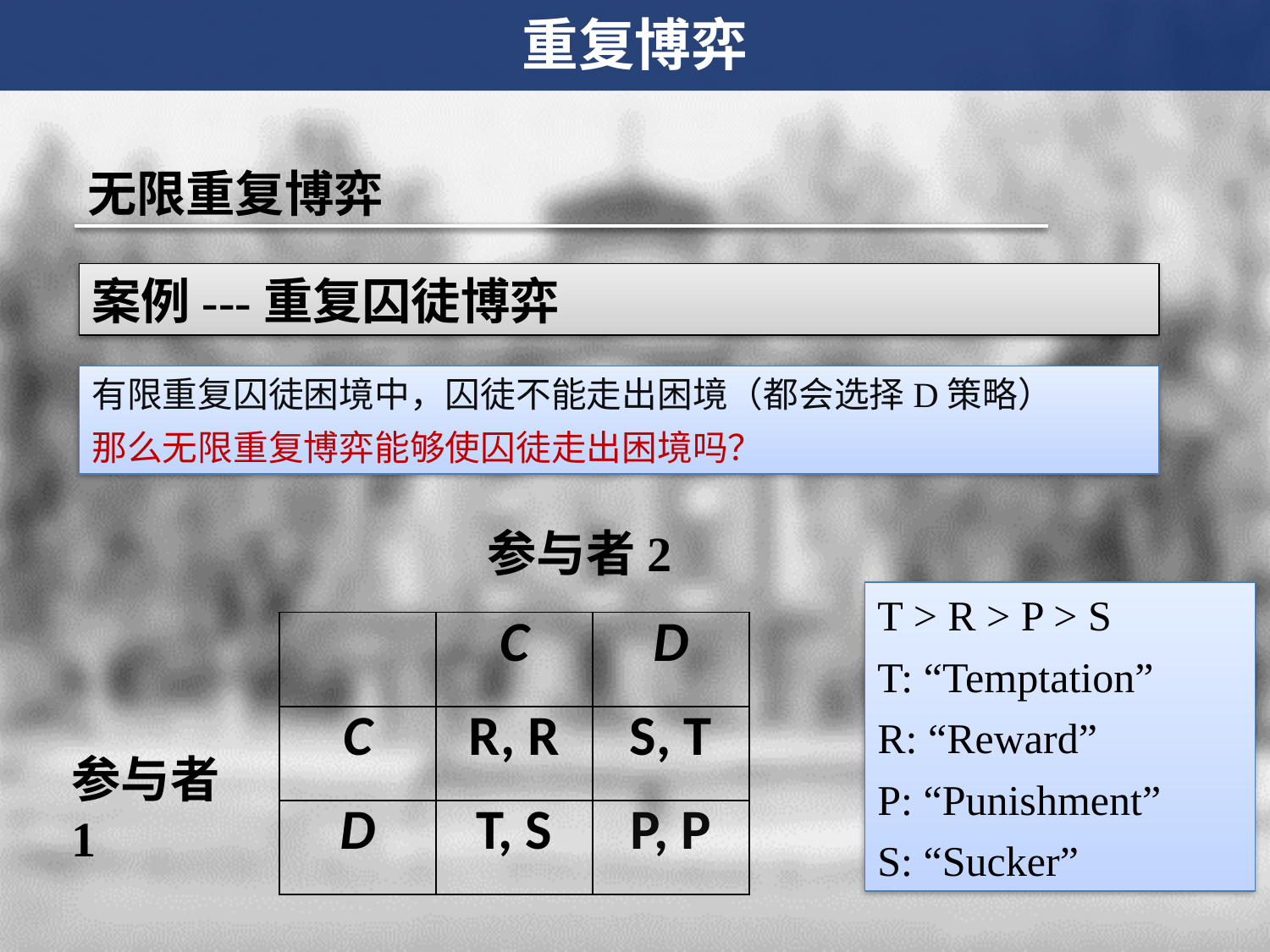

重复博弈

无限重复博弈
案例---重复囚徒博弈
有限重复囚徒困境中，囚徒不能走出困境（都会选择D策略）
那么无限重复博弈能够使囚徒走出困境吗？
参与者2
T > R > P > S
T: “Temptation”
R: “Reward”
P: “Punishment”
S: “Sucker”
|  | C | D |
| --- | --- | --- |
| C | R, R | S, T |
| D | T, S | P, P |
参与者1